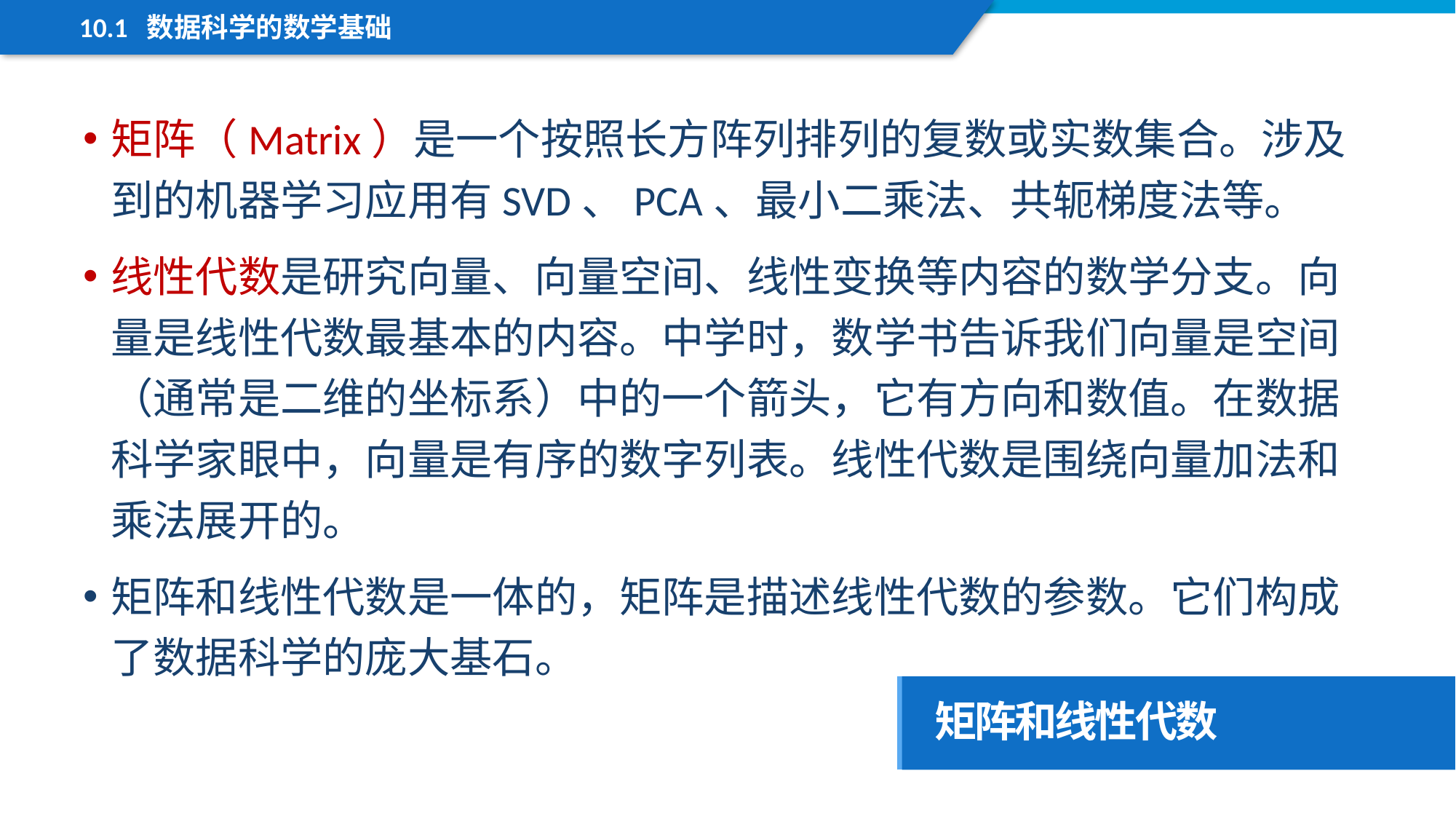

10.1  数据科学的数学基础
矩阵（Matrix）是一个按照长方阵列排列的复数或实数集合。涉及到的机器学习应用有SVD、PCA、最小二乘法、共轭梯度法等。
线性代数是研究向量、向量空间、线性变换等内容的数学分支。向量是线性代数最基本的内容。中学时，数学书告诉我们向量是空间（通常是二维的坐标系）中的一个箭头，它有方向和数值。在数据科学家眼中，向量是有序的数字列表。线性代数是围绕向量加法和乘法展开的。
矩阵和线性代数是一体的，矩阵是描述线性代数的参数。它们构成了数据科学的庞大基石。
矩阵和线性代数